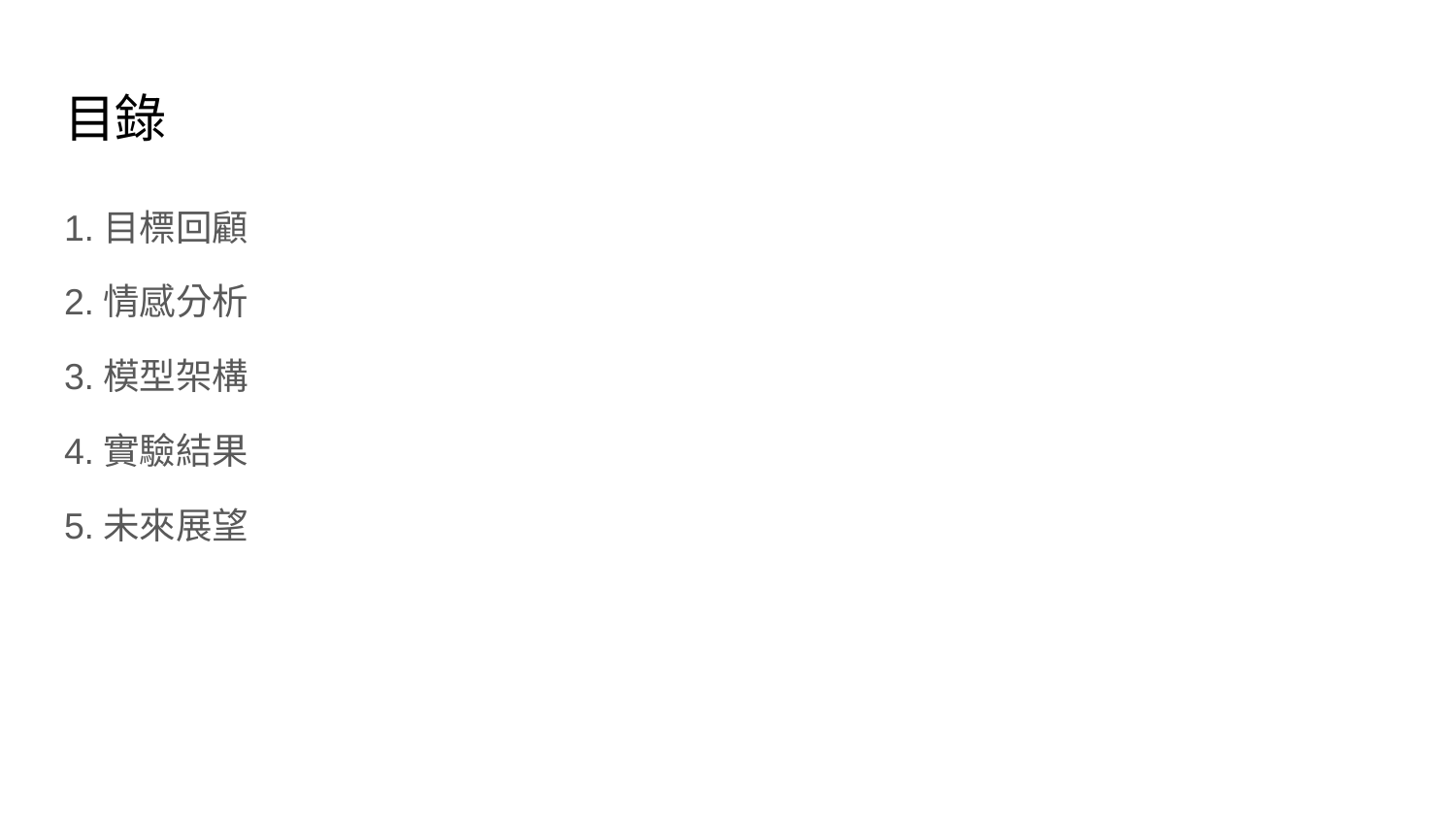

# 目錄
1.目標回顧
2.情感分析
3.模型架構
4.實驗結果
5.未來展望